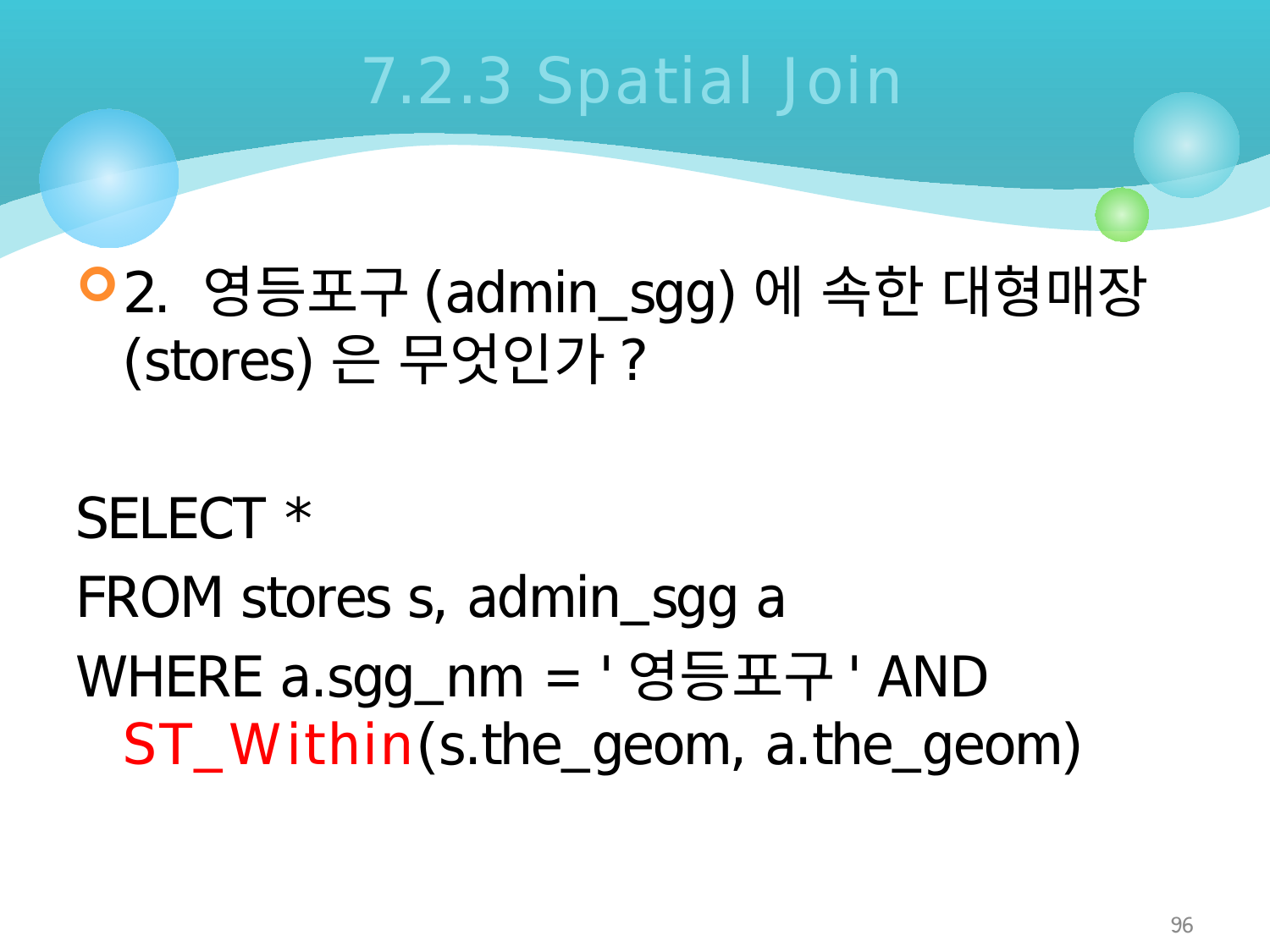

# 7.2.3 Spatial Join
2. 영등포구(admin_sgg)에 속한 대형매장(stores)은 무엇인가?

SELECT *
FROM stores s, admin_sgg a
WHERE a.sgg_nm = '영등포구' AND ST_Within(s.the_geom, a.the_geom)
96